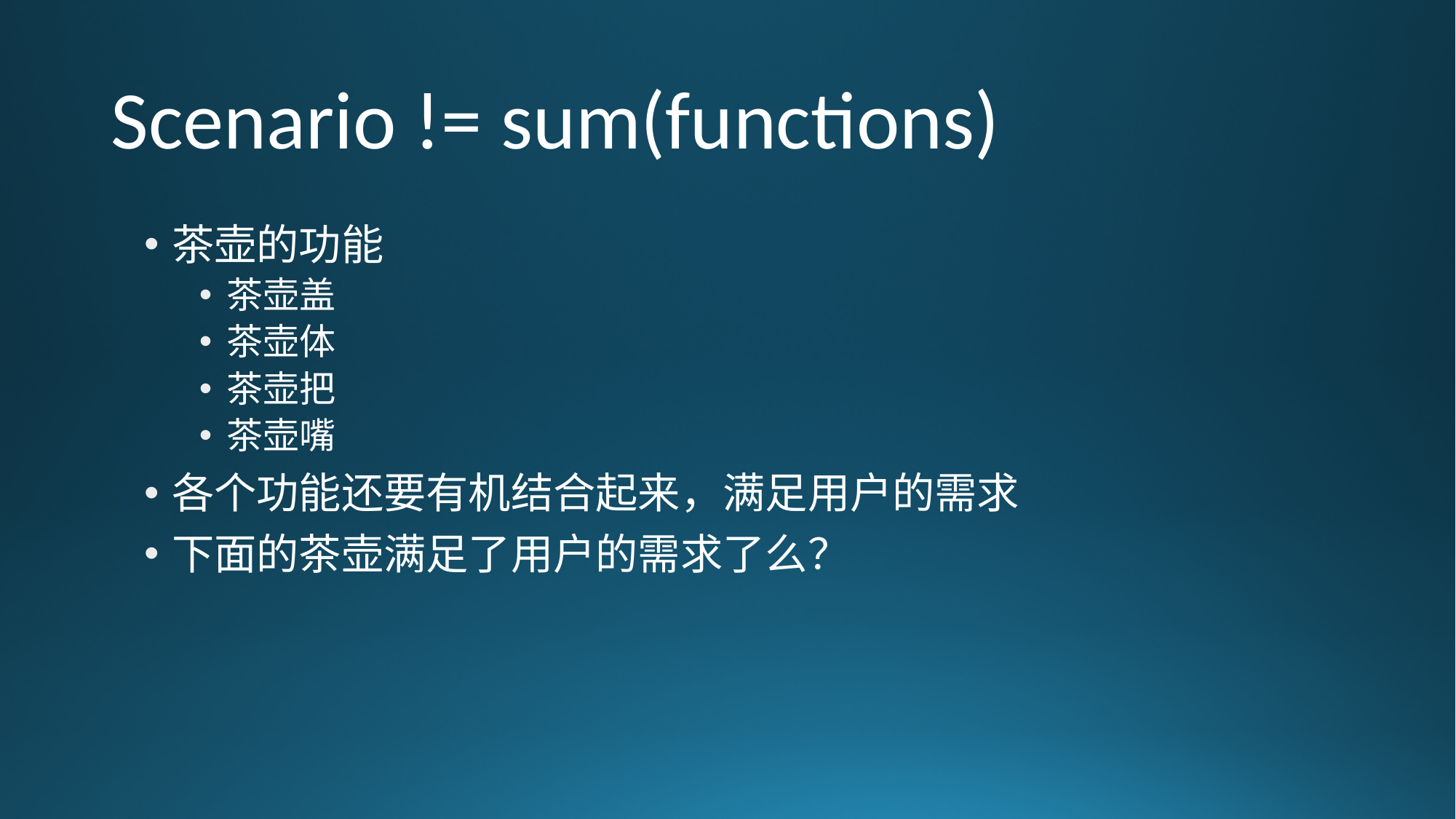

# Scenario != sum(functions)
茶壶的功能
茶壶盖
茶壶体
茶壶把
茶壶嘴
各个功能还要有机结合起来，满足用户的需求
下面的茶壶满足了用户的需求了么？